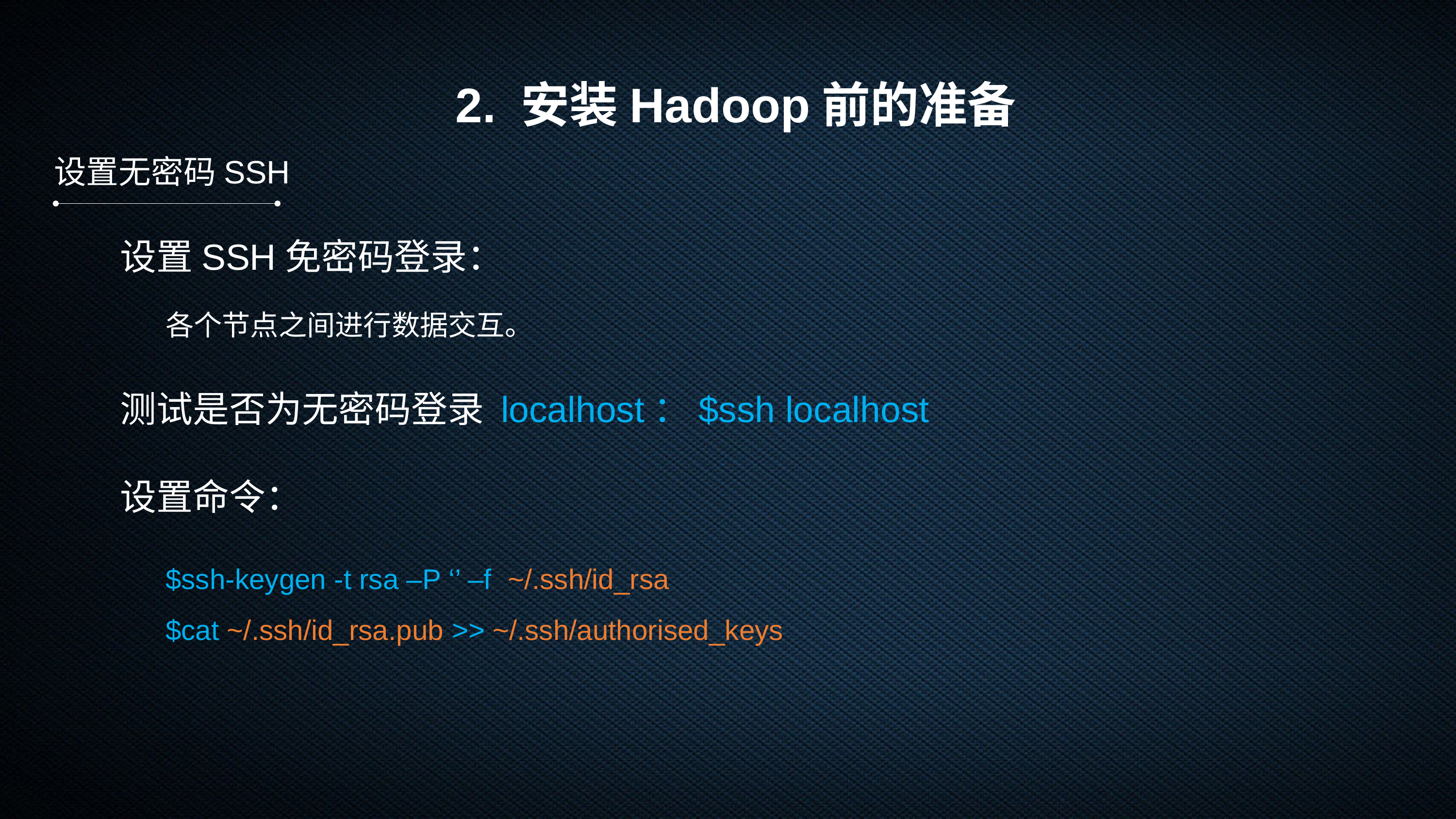

2. 安装Hadoop前的准备
设置无密码SSH
设置SSH免密码登录：
各个节点之间进行数据交互。
测试是否为无密码登录 localhost：$ssh localhost
设置命令：
$ssh-keygen -t rsa –P ‘’ –f  ~/.ssh/id_rsa
$cat ~/.ssh/id_rsa.pub >> ~/.ssh/authorised_keys